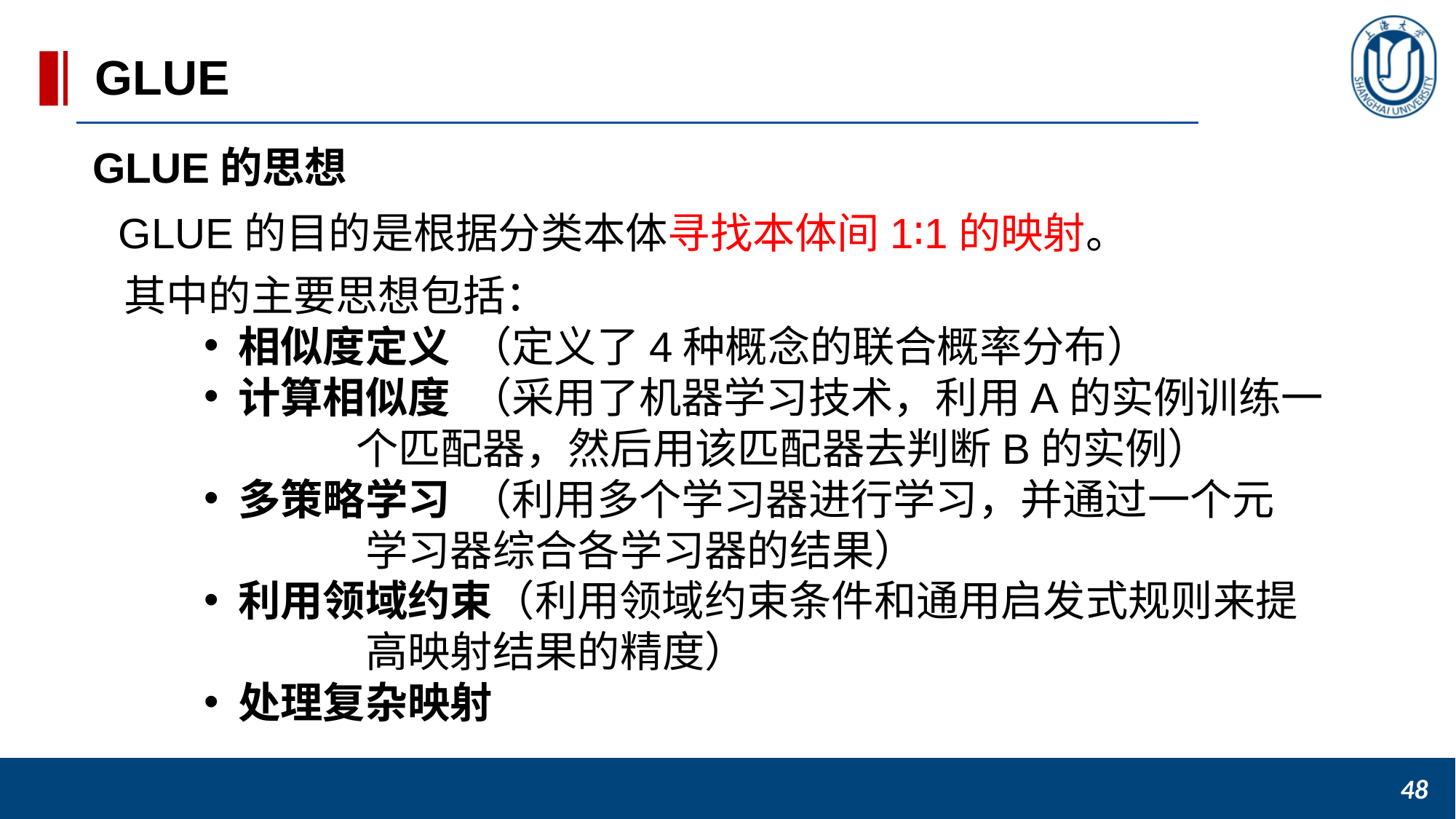

GLUE
GLUE的思想
  GLUE的目的是根据分类本体寻找本体间1∶1的映射。
  其中的主要思想包括：
相似度定义  （定义了4种概念的联合概率分布）
计算相似度  （采用了机器学习技术，利用A的实例训练一
               个匹配器，然后用该匹配器去判断B的实例）
多策略学习  （利用多个学习器进行学习，并通过一个元
                学习器综合各学习器的结果）
利用领域约束（利用领域约束条件和通用启发式规则来提
                高映射结果的精度）
处理复杂映射
48